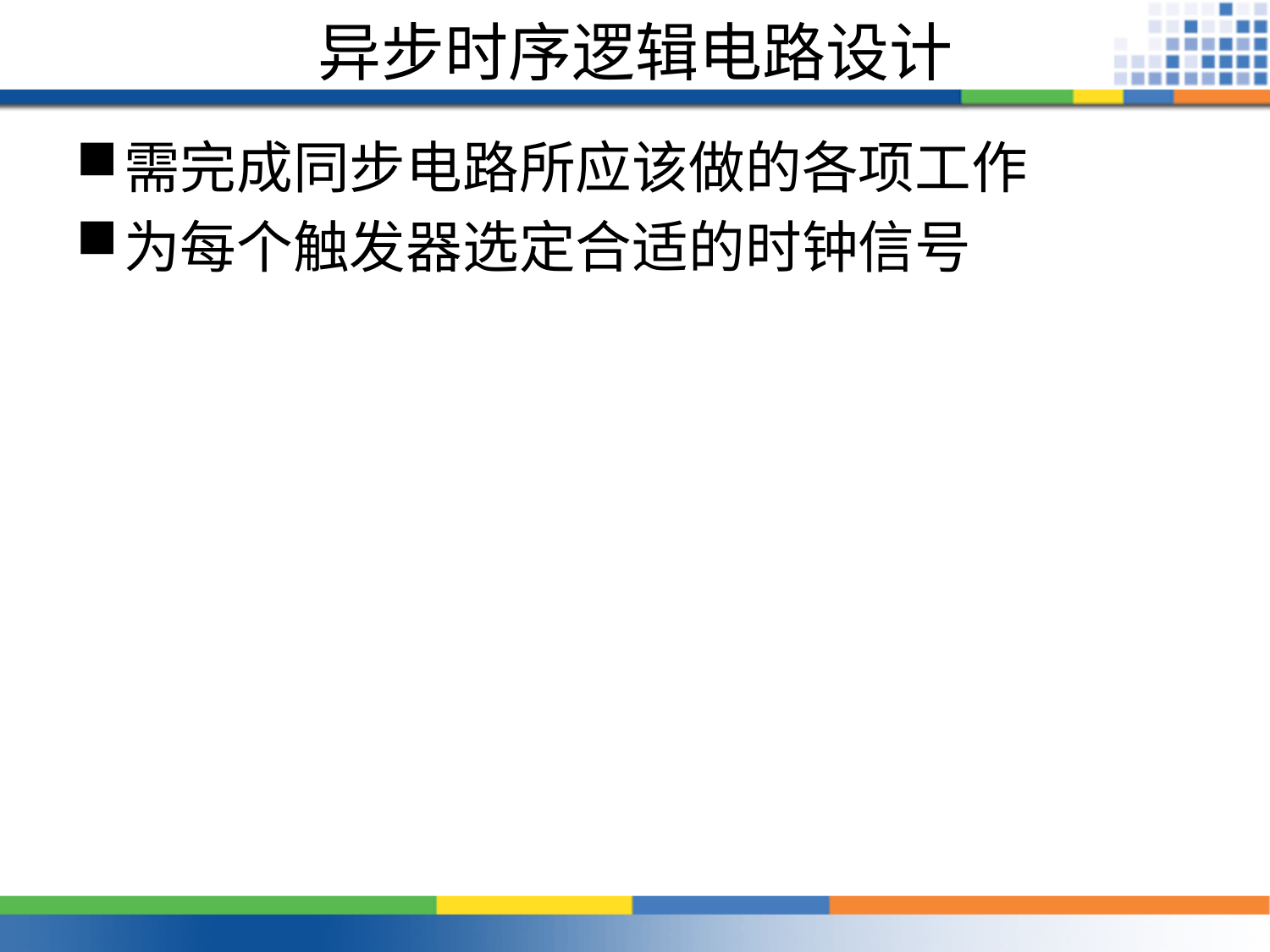

# 异步时序逻辑电路设计
需完成同步电路所应该做的各项工作
为每个触发器选定合适的时钟信号